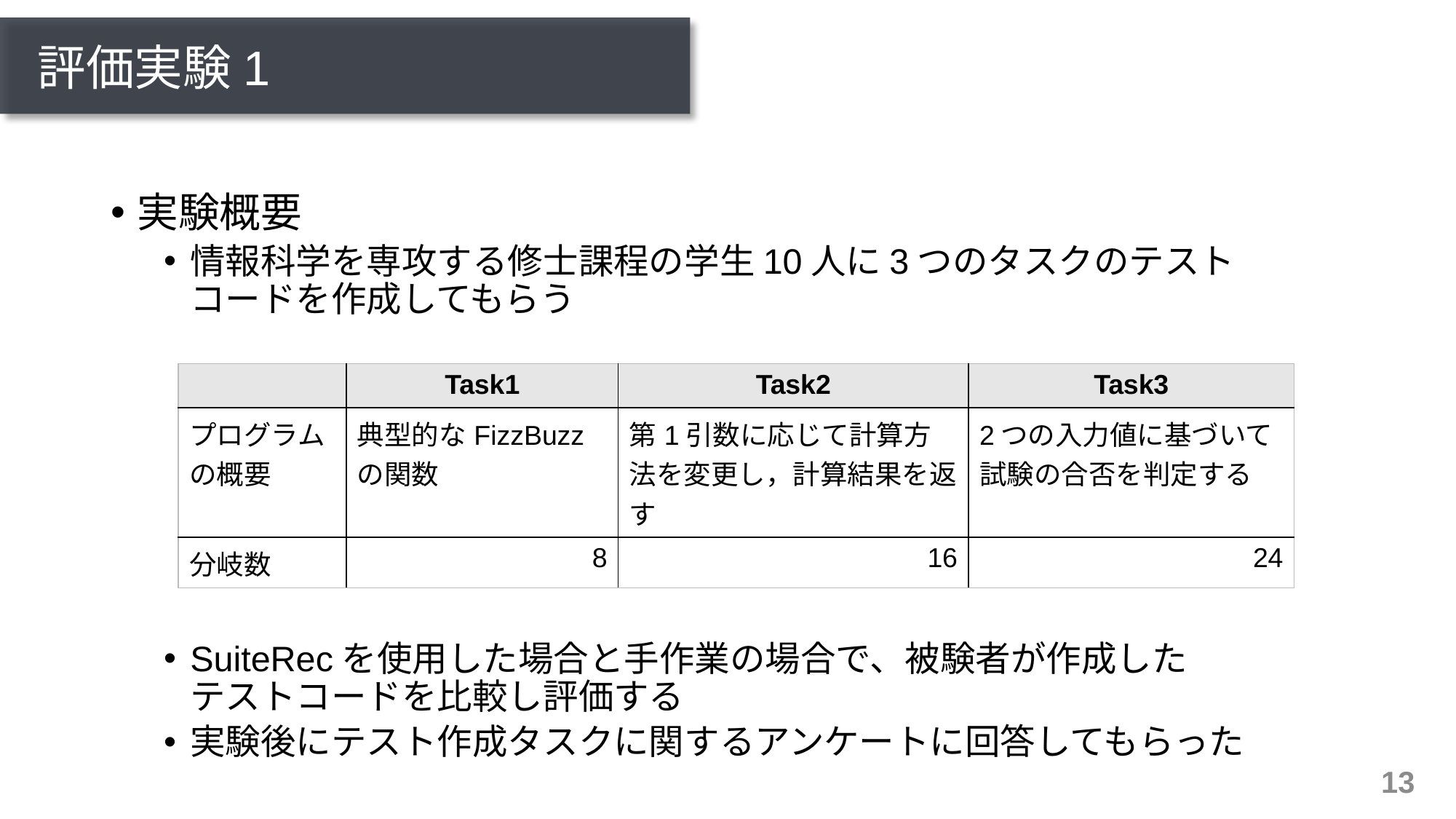

# 評価実験1
実験概要
情報科学を専攻する修士課程の学生10人に3つのタスクのテスト
コードを作成してもらう

SuiteRecを使用した場合と手作業の場合で、被験者が作成した
テストコードを比較し評価する
実験後にテスト作成タスクに関するアンケートに回答してもらった
|  | Task1 | Task2 | Task3 |
| --- | --- | --- | --- |
| プログラム の概要 | 典型的なFizzBuzzの関数 | 第1引数に応じて計算方法を変更し，計算結果を返す | 2つの入力値に基づいて試験の合否を判定する |
| 分岐数 | 8 | 16 | 24 |